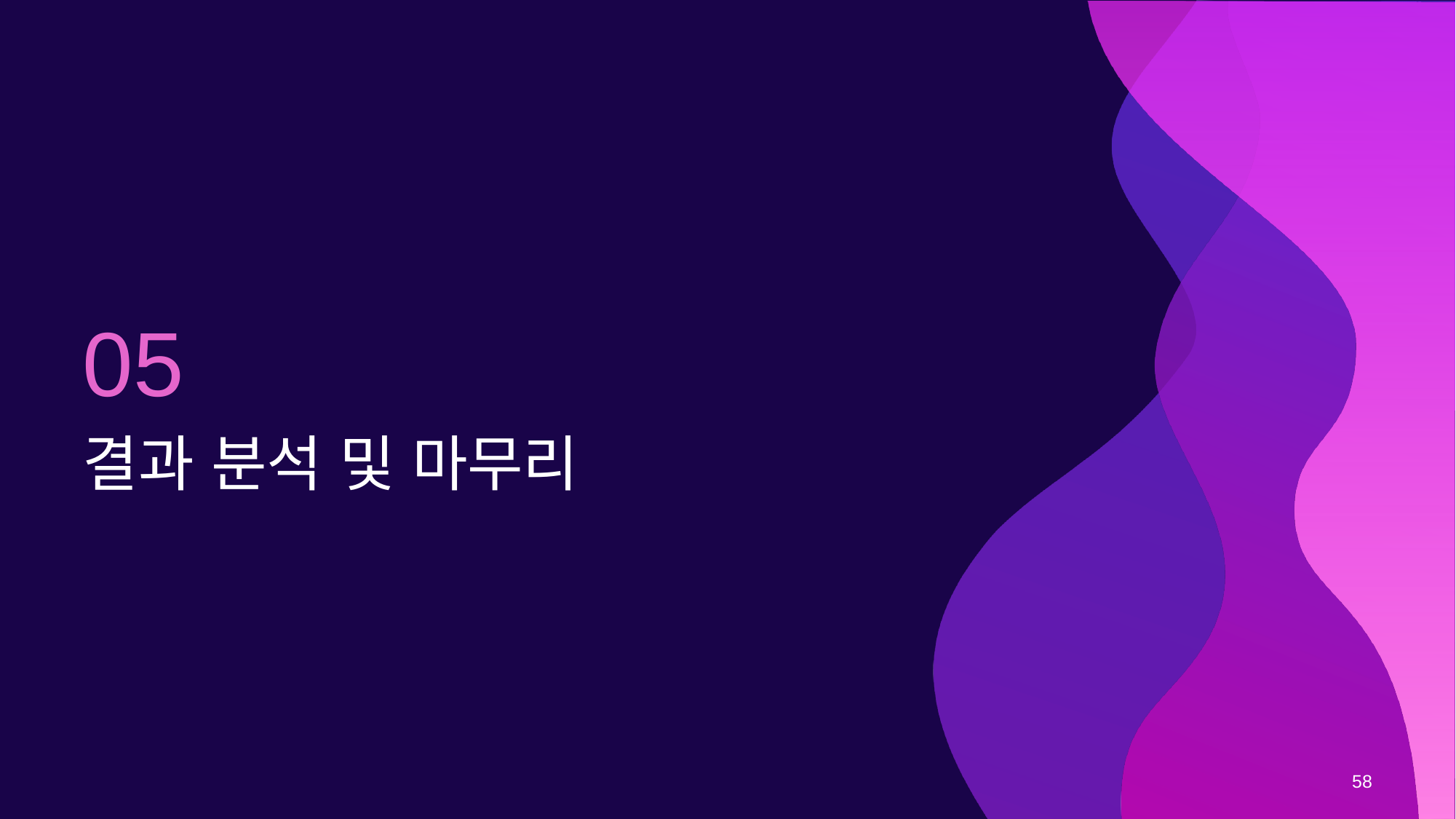

05
# 결과 분석 및 마무리
58